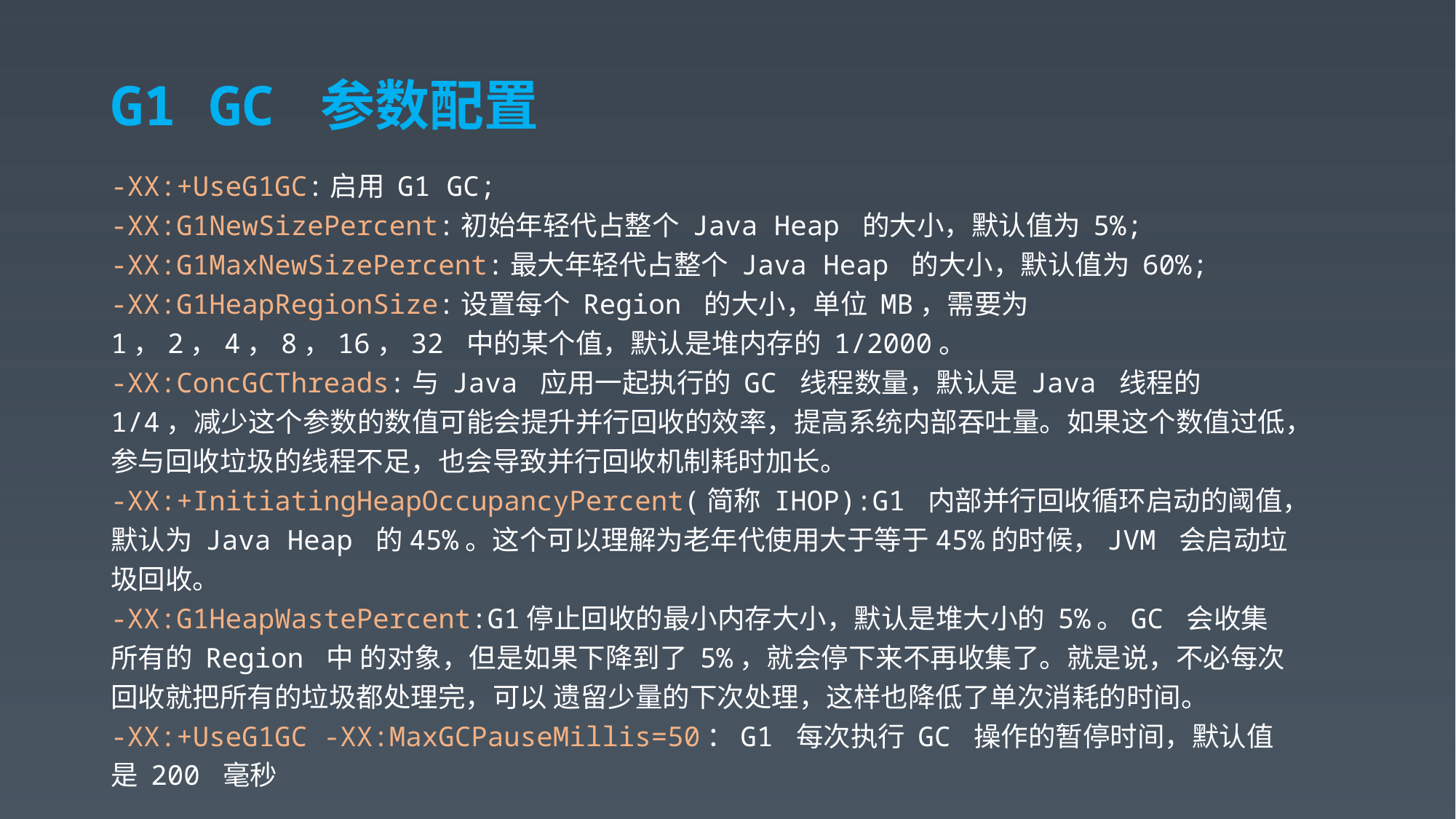

# G1 GC 参数配置
-XX:+UseG1GC:启用 G1 GC;
-XX:G1NewSizePercent:初始年轻代占整个 Java Heap 的大小，默认值为 5%;
-XX:G1MaxNewSizePercent:最大年轻代占整个 Java Heap 的大小，默认值为 60%;
-XX:G1HeapRegionSize:设置每个 Region 的大小，单位 MB，需要为 1，2，4，8，16，32 中的某个值，默认是堆内存的 1/2000。
-XX:ConcGCThreads:与 Java 应用一起执行的 GC 线程数量，默认是 Java 线程的 1/4，减少这个参数的数值可能会提升并行回收的效率，提高系统内部吞吐量。如果这个数值过低，参与回收垃圾的线程不足，也会导致并行回收机制耗时加长。
-XX:+InitiatingHeapOccupancyPercent(简称 IHOP):G1 内部并行回收循环启动的阈值，默认为 Java Heap 的45%。这个可以理解为老年代使用大于等于45%的时候，JVM 会启动垃圾回收。
-XX:G1HeapWastePercent:G1停止回收的最小内存大小，默认是堆大小的 5%。GC 会收集所有的 Region 中 的对象，但是如果下降到了 5%，就会停下来不再收集了。就是说，不必每次回收就把所有的垃圾都处理完，可以 遗留少量的下次处理，这样也降低了单次消耗的时间。
-XX:+UseG1GC -XX:MaxGCPauseMillis=50：G1 每次执行 GC 操作的暂停时间，默认值是 200 毫秒